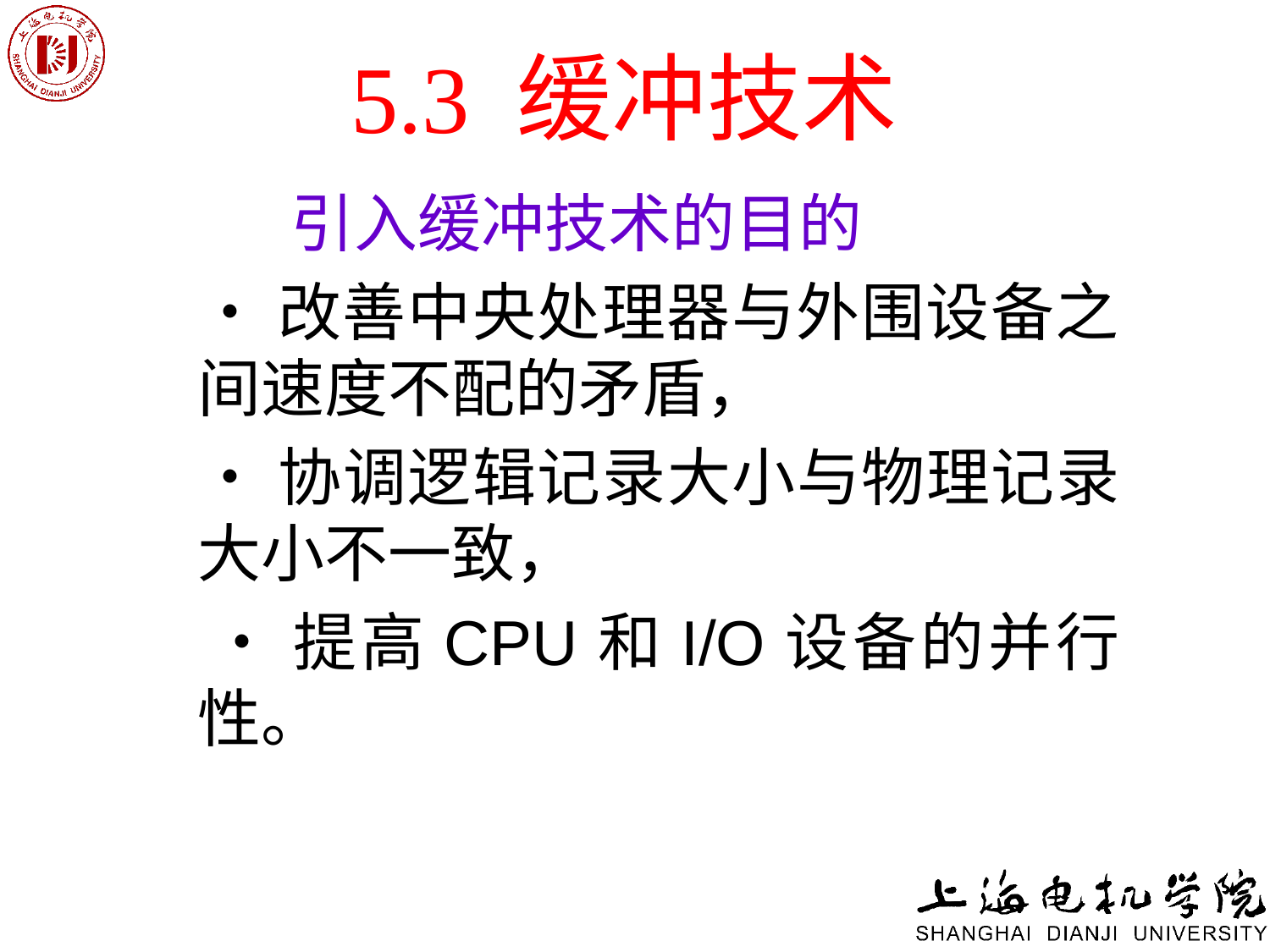

# 5.3 缓冲技术
          引入缓冲技术的目的
   •改善中央处理器与外围设备之间速度不配的矛盾，
   •协调逻辑记录大小与物理记录大小不一致，
   •提高CPU和I/O设备的并行性。